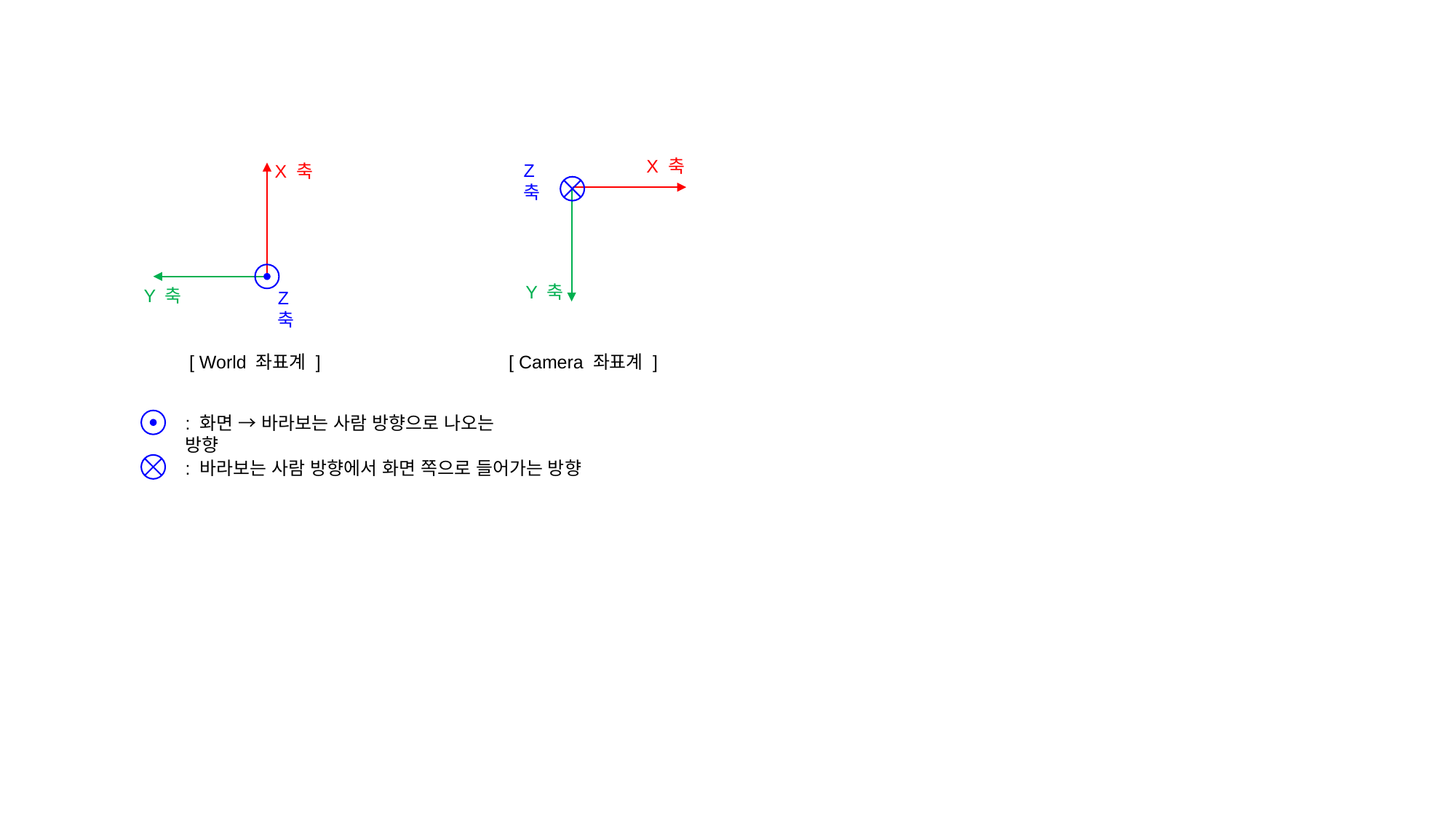

X 축
Z 축
X 축

Y 축
Y 축
Z 축
[ World 좌표계 ]
[ Camera 좌표계 ]
: 화면 → 바라보는 사람 방향으로 나오는 방향

: 바라보는 사람 방향에서 화면 쪽으로 들어가는 방향